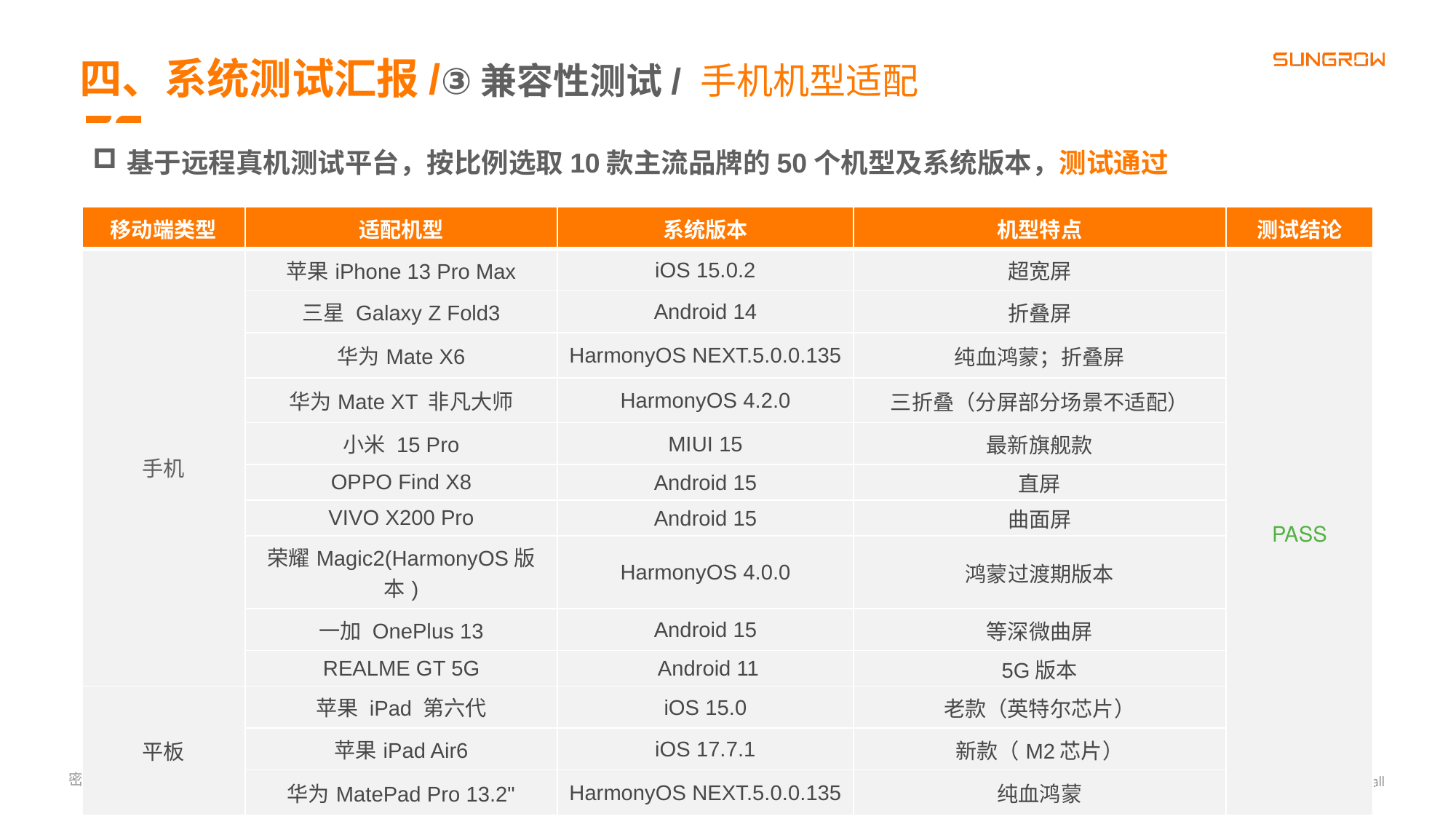

四、系统测试汇报/③兼容性测试/ 手机机型适配
基于远程真机测试平台，按比例选取10款主流品牌的50个机型及系统版本，测试通过
| 移动端类型 | 适配机型 | 系统版本 | 机型特点 | 测试结论 |
| --- | --- | --- | --- | --- |
| 手机 | 苹果iPhone 13 Pro Max | iOS 15.0.2 | 超宽屏 | PASS |
|  | 三星 Galaxy Z Fold3 | Android 14 | 折叠屏 |  |
|  | 华为Mate X6 | HarmonyOS NEXT.5.0.0.135 | 纯血鸿蒙；折叠屏 |  |
|  | 华为Mate XT 非凡大师 | HarmonyOS 4.2.0 | 三折叠（分屏部分场景不适配） |  |
|  | 小米 15 Pro | MIUI 15 | 最新旗舰款 |  |
|  | OPPO Find X8 | Android 15 | 直屏 |  |
|  | VIVO X200 Pro | Android 15 | 曲面屏 |  |
|  | 荣耀Magic2(HarmonyOS版本) | HarmonyOS 4.0.0 | 鸿蒙过渡期版本 |  |
|  | 一加 OnePlus 13 | Android 15 | 等深微曲屏 |  |
|  | REALME GT 5G | Android 11 | 5G版本 |  |
| 平板 | 苹果 iPad 第六代 | iOS 15.0 | 老款（英特尔芯片） |  |
|  | 苹果iPad Air6 | iOS 17.7.1 | 新款（M2芯片） |  |
|  | 华为MatePad Pro 13.2" | HarmonyOS NEXT.5.0.0.135 | 纯血鸿蒙 |  |
16